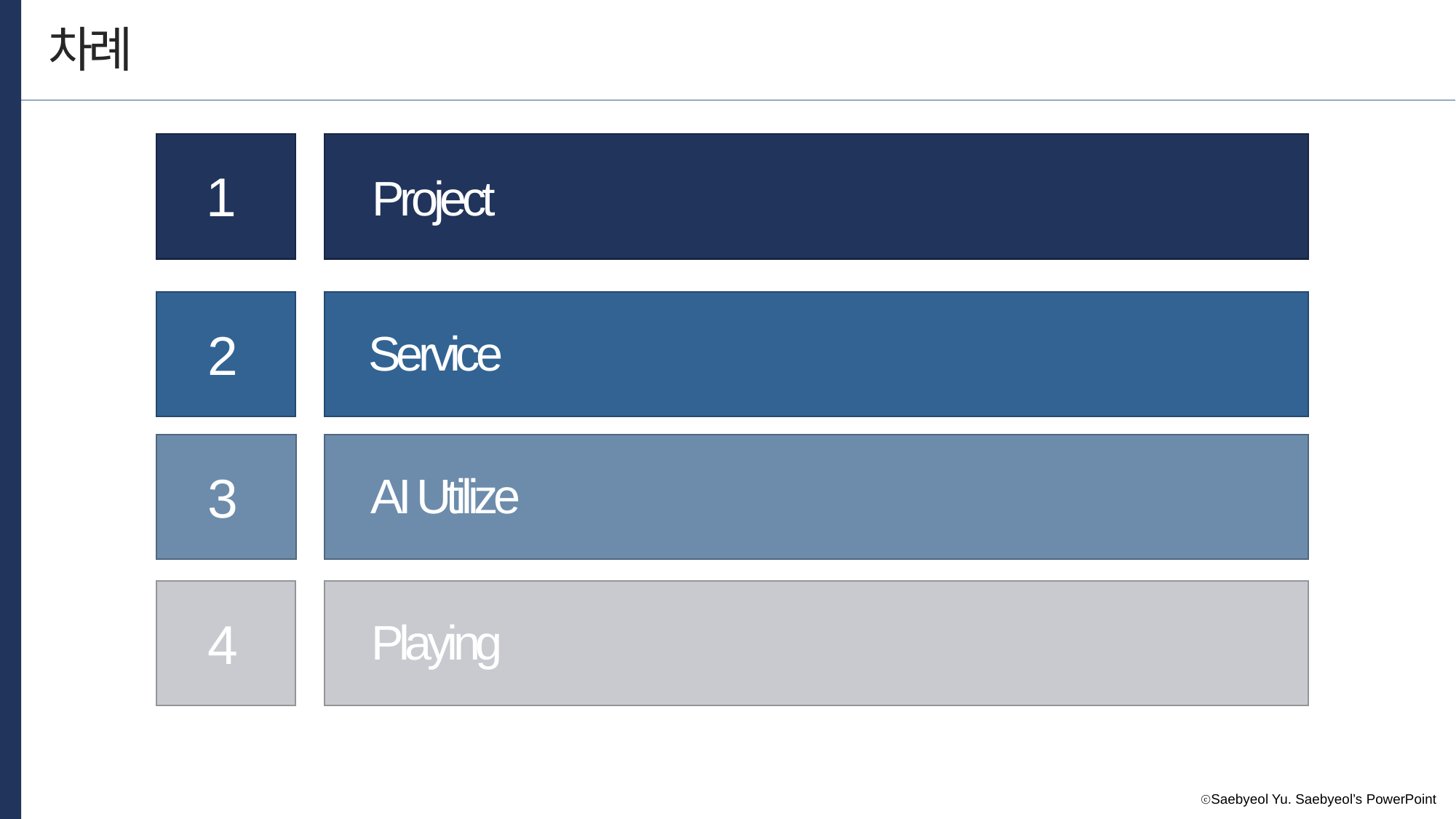

차례

1
Project

2
Service

3
AI Utilize

4
Playing